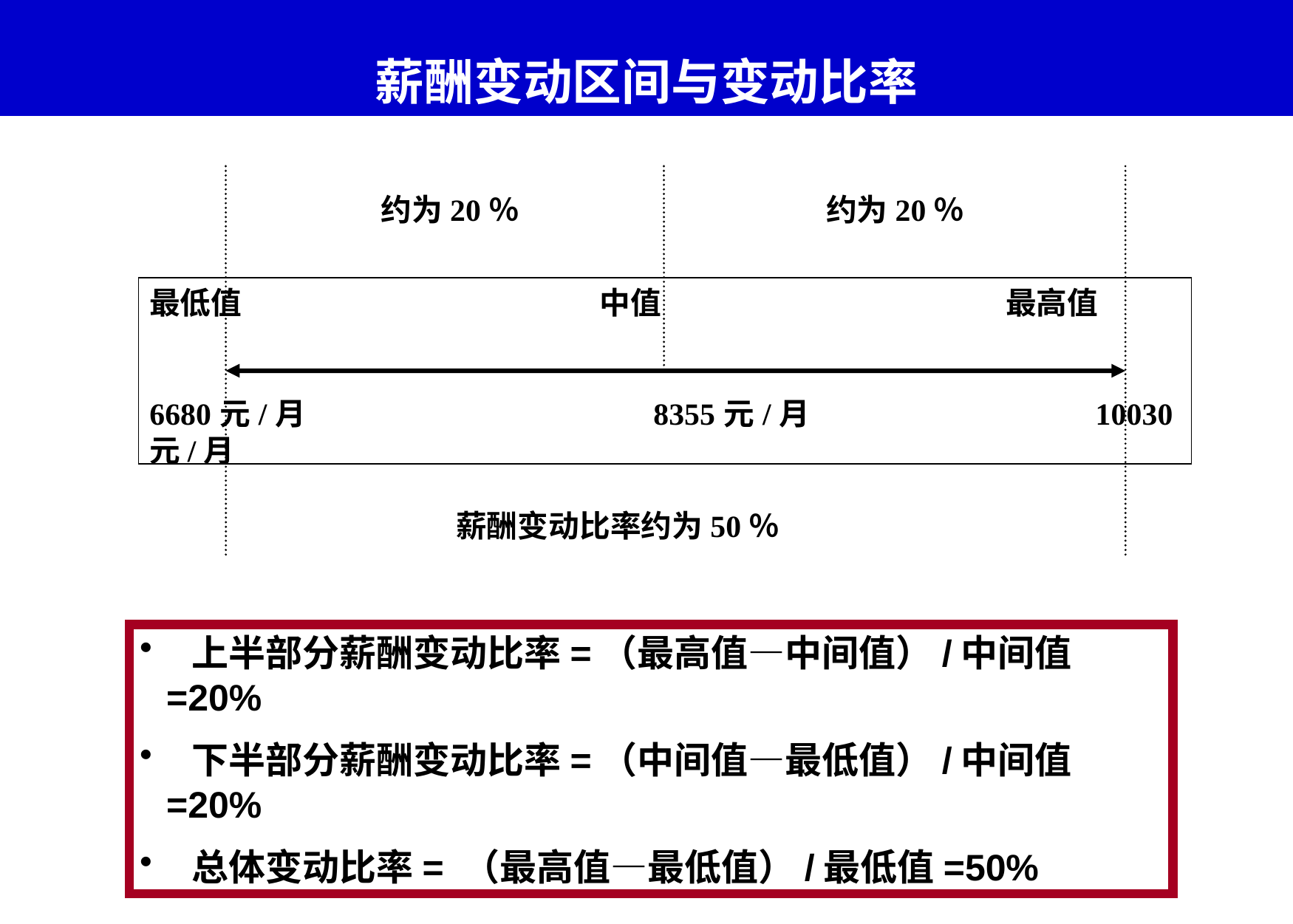

# 薪酬变动区间与变动比率

约为20％
约为20％
最低值                                                   中值                                                 最高值

6680元/月                                            8355元/月                                    10030元/月

薪酬变动比率约为50％
  上半部分薪酬变动比率=（最高值—中间值）/中间值=20%
  下半部分薪酬变动比率=（中间值—最低值）/中间值=20%
  总体变动比率= （最高值—最低值）/最低值=50%